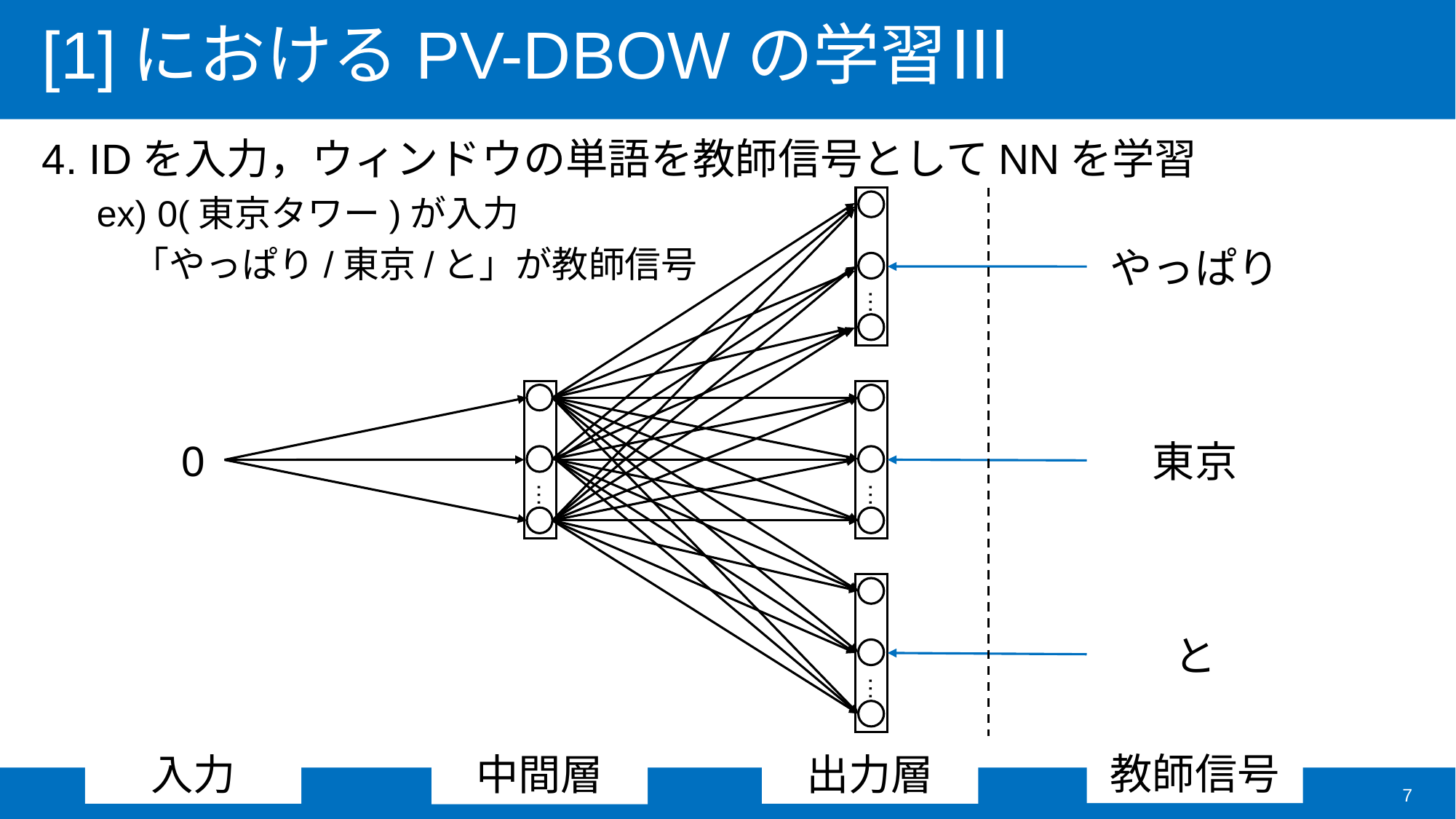

# [1]におけるPV-DBOWの学習Ⅲ
4. IDを入力，ウィンドウの単語を教師信号としてNNを学習
ex) 0(東京タワー)が入力
　「やっぱり/東京/と」が教師信号

…

やっぱり

…

…

0
東京

…

と
教師信号
入力
出力層
中間層
7